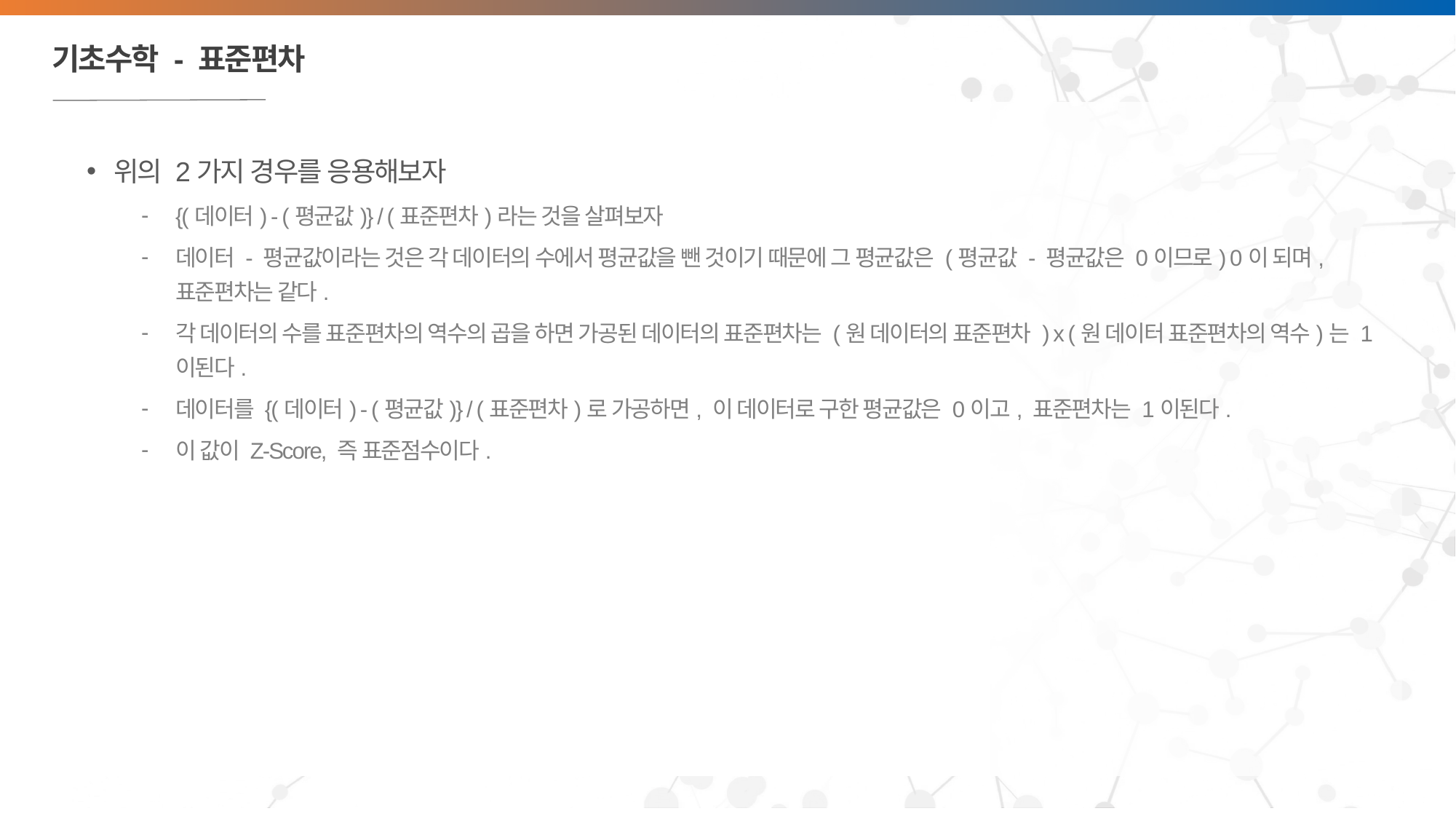

# 기초수학 - 표준편차

위의 2가지 경우를 응용해보자
{(데이터) - (평균값)} / (표준편차)라는 것을 살펴보자
데이터 - 평균값이라는 것은 각 데이터의 수에서 평균값을 뺀 것이기 때문에 그 평균값은 (평균값 - 평균값은 0이므로) 0이 되며, 표준편차는 같다.
각 데이터의 수를 표준편차의 역수의 곱을 하면 가공된 데이터의 표준편차는 (원 데이터의 표준편차 ) x (원 데이터 표준편차의 역수)는 1이된다.
데이터를 {(데이터) - (평균값)} / (표준편차)로 가공하면, 이 데이터로 구한 평균값은 0이고, 표준편차는 1이된다.
이 값이 Z-Score, 즉 표준점수이다.